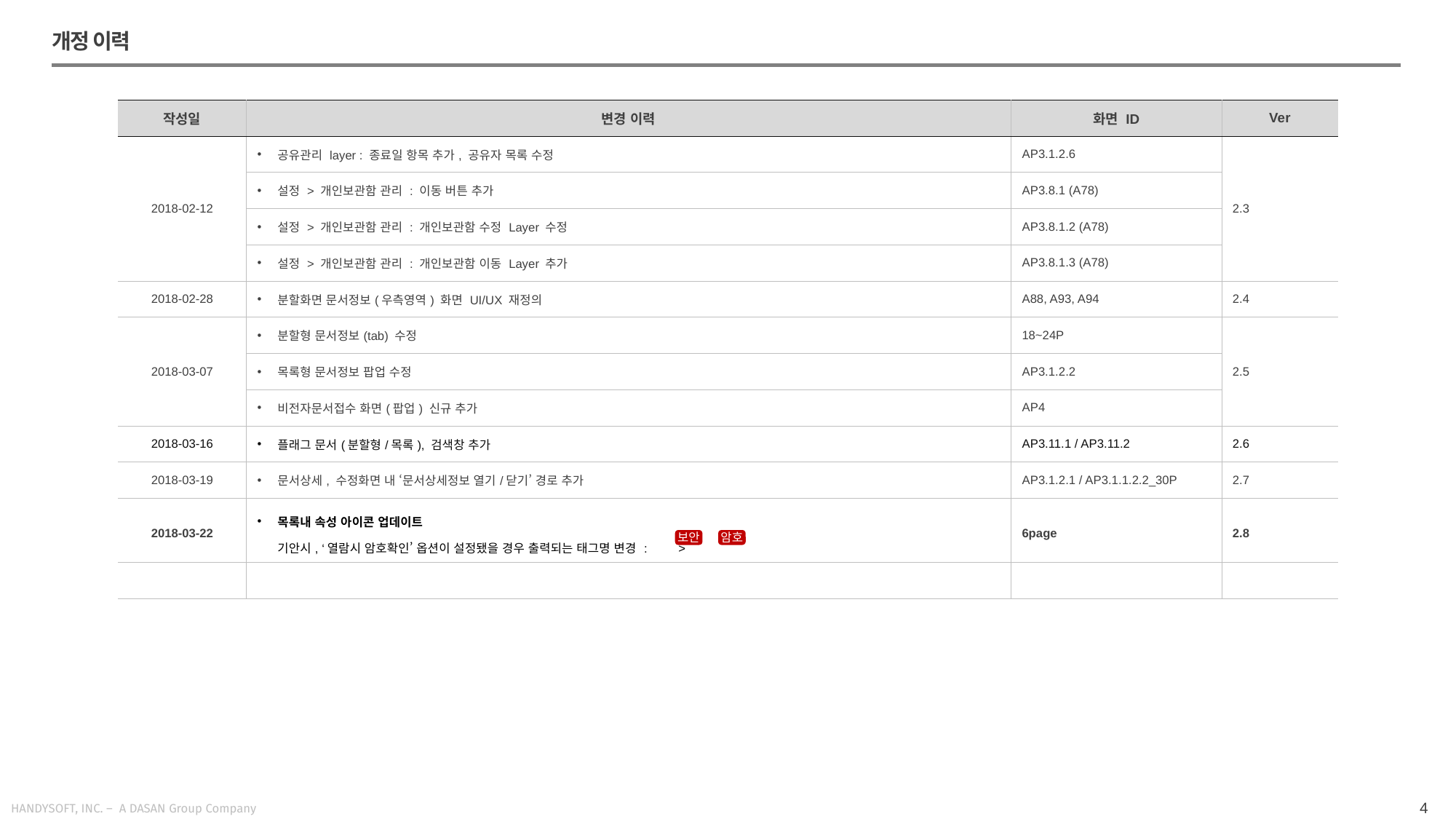

개정 이력
| 작성일 | 변경 이력 | 화면 ID | Ver |
| --- | --- | --- | --- |
| 2018-02-12 | 공유관리 layer : 종료일 항목 추가, 공유자 목록 수정 | AP3.1.2.6 | 2.3 |
|  | 설정 > 개인보관함 관리 : 이동 버튼 추가 | AP3.8.1 (A78) |  |
|  | 설정 > 개인보관함 관리 : 개인보관함 수정 Layer 수정 | AP3.8.1.2 (A78) |  |
|  | 설정 > 개인보관함 관리 : 개인보관함 이동 Layer 추가 | AP3.8.1.3 (A78) |  |
| 2018-02-28 | 분할화면 문서정보(우측영역) 화면 UI/UX 재정의 | A88, A93, A94 | 2.4 |
| 2018-03-07 | 분할형 문서정보(tab) 수정 | 18~24P | 2.5 |
|  | 목록형 문서정보 팝업 수정 | AP3.1.2.2 |  |
|  | 비전자문서접수 화면(팝업) 신규 추가 | AP4 |  |
| 2018-03-16 | 플래그 문서(분할형/목록), 검색창 추가 | AP3.11.1 / AP3.11.2 | 2.6 |
| 2018-03-19 | 문서상세, 수정화면 내 ‘문서상세정보 열기/닫기’ 경로 추가 | AP3.1.2.1 / AP3.1.1.2.2\_30P | 2.7 |
| 2018-03-22 | 목록내 속성 아이콘 업데이트 기안시, ‘열람시 암호확인’ 옵션이 설정됐을 경우 출력되는 태그명 변경 : > | 6page | 2.8 |
|  |  |  |  |
보안
암호